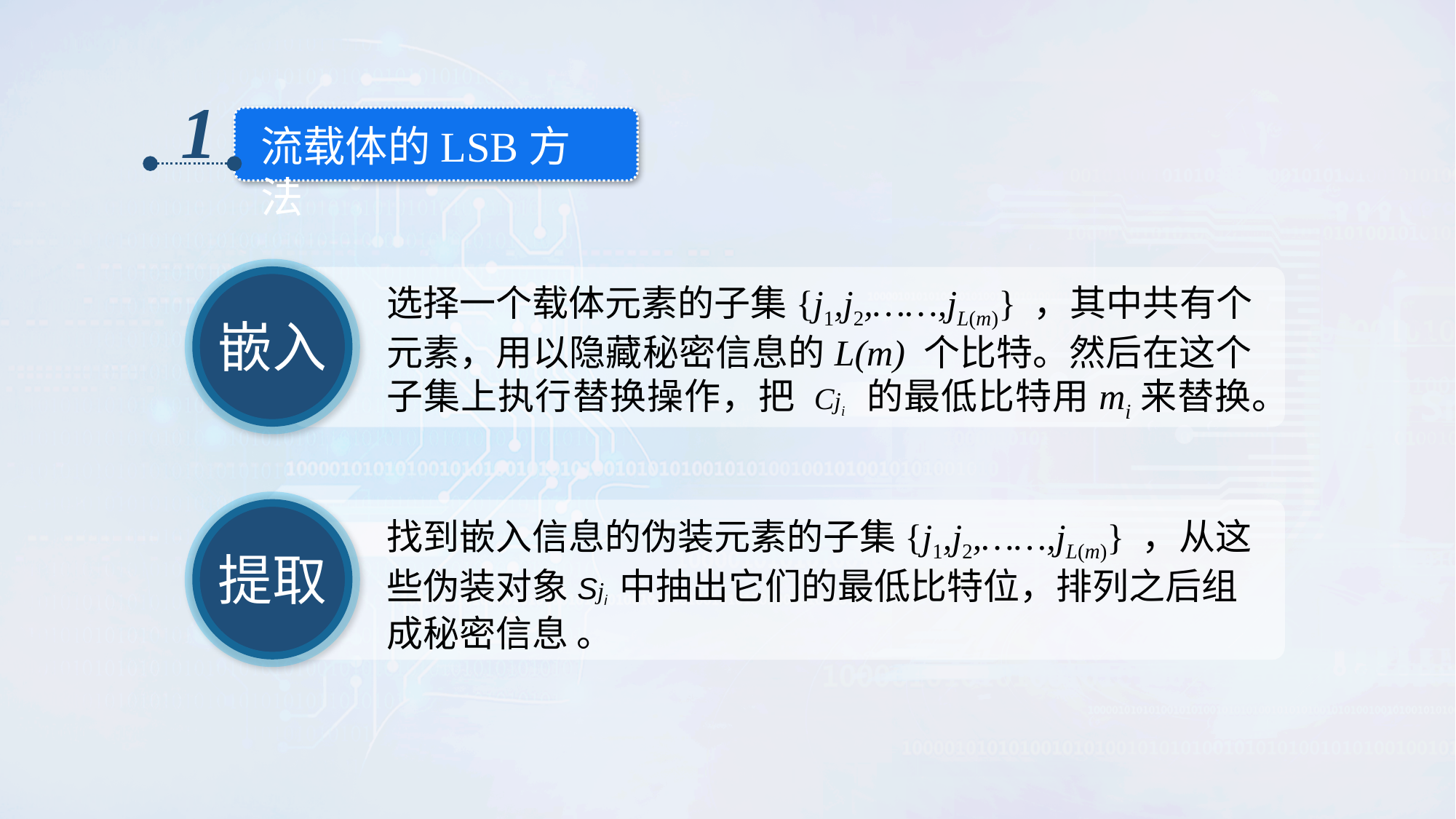

1

流载体的LSB方法

嵌入

选择一个载体元素的子集{j1,j2,……,jL(m)} ，其中共有个元素，用以隐藏秘密信息的L(m) 个比特。然后在这个子集上执行替换操作，把 Cji  的最低比特用mi来替换。

提取

找到嵌入信息的伪装元素的子集{j1,j2,……,jL(m)} ，从这些伪装对象Sji 中抽出它们的最低比特位，排列之后组成秘密信息 。